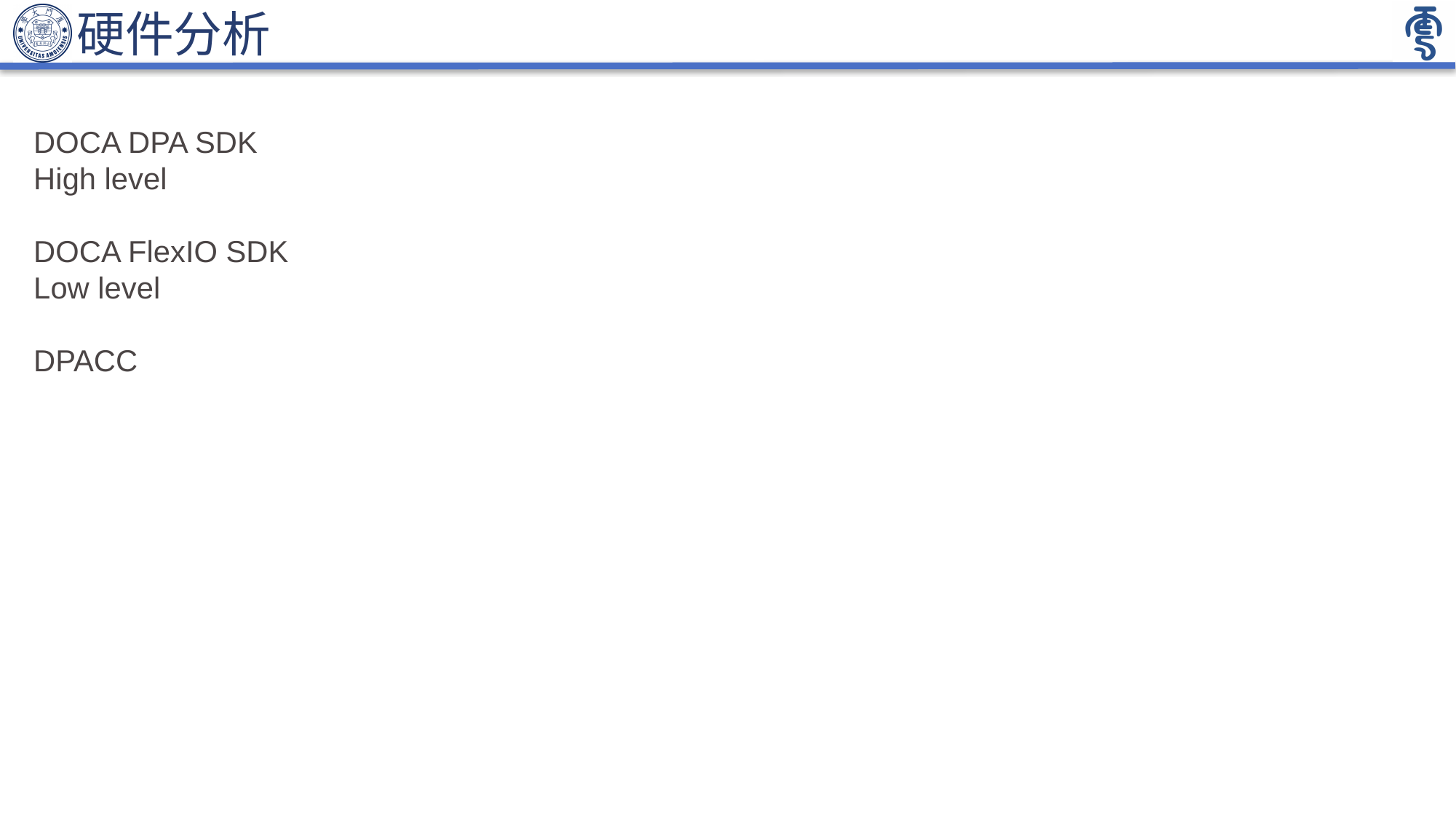

硬件分析
DOCA DPA SDK
High level

DOCA FlexIO SDK
Low level

DPACC